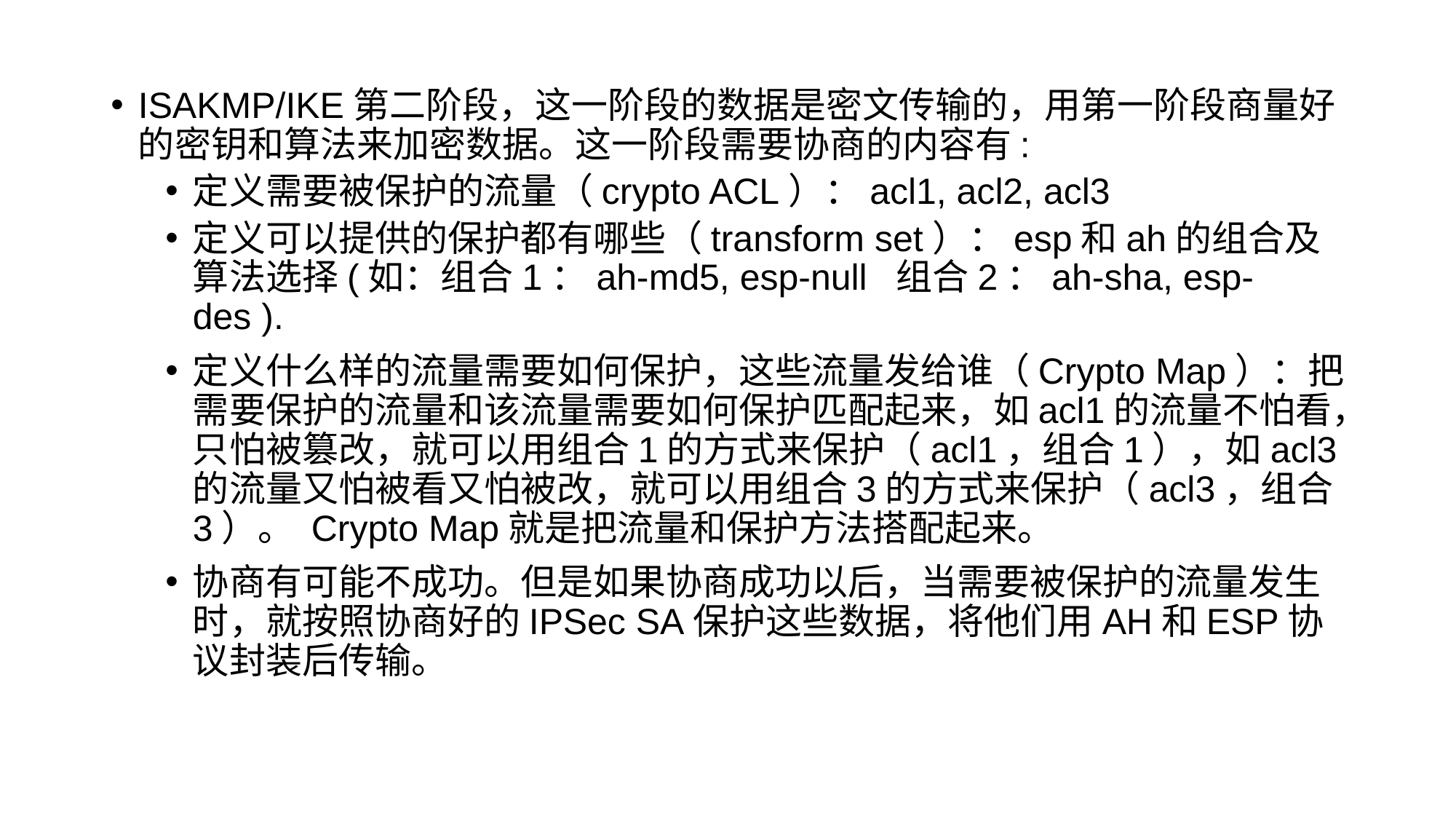

ISAKMP/IKE第二阶段，这一阶段的数据是密文传输的，用第一阶段商量好的密钥和算法来加密数据。这一阶段需要协商的内容有:
定义需要被保护的流量（crypto ACL）：acl1, acl2, acl3
定义可以提供的保护都有哪些（transform set）：esp和ah的组合及算法选择(如：组合1：ah-md5, esp-null  组合2：ah-sha, esp-des ).
定义什么样的流量需要如何保护，这些流量发给谁（Crypto Map）：把需要保护的流量和该流量需要如何保护匹配起来，如acl1的流量不怕看，只怕被篡改，就可以用组合1的方式来保护（acl1，组合1），如acl3的流量又怕被看又怕被改，就可以用组合3的方式来保护（acl3，组合3）。 Crypto Map就是把流量和保护方法搭配起来。
协商有可能不成功。但是如果协商成功以后，当需要被保护的流量发生时，就按照协商好的IPSec SA保护这些数据，将他们用AH和ESP协议封装后传输。